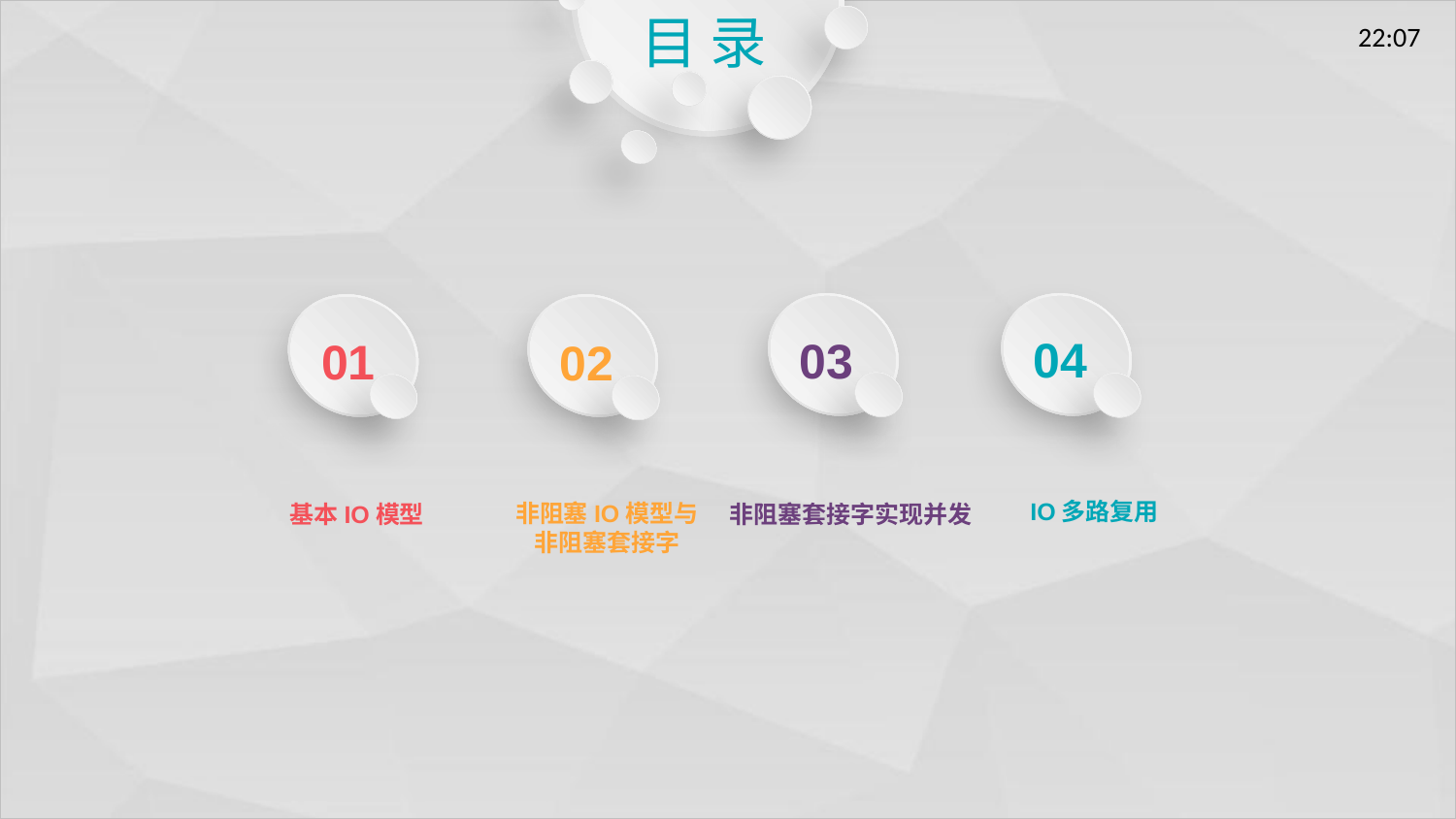

目 录

03

04

01

02

IO多路复用

非阻塞IO模型与
非阻塞套接字

基本IO模型

非阻塞套接字实现并发